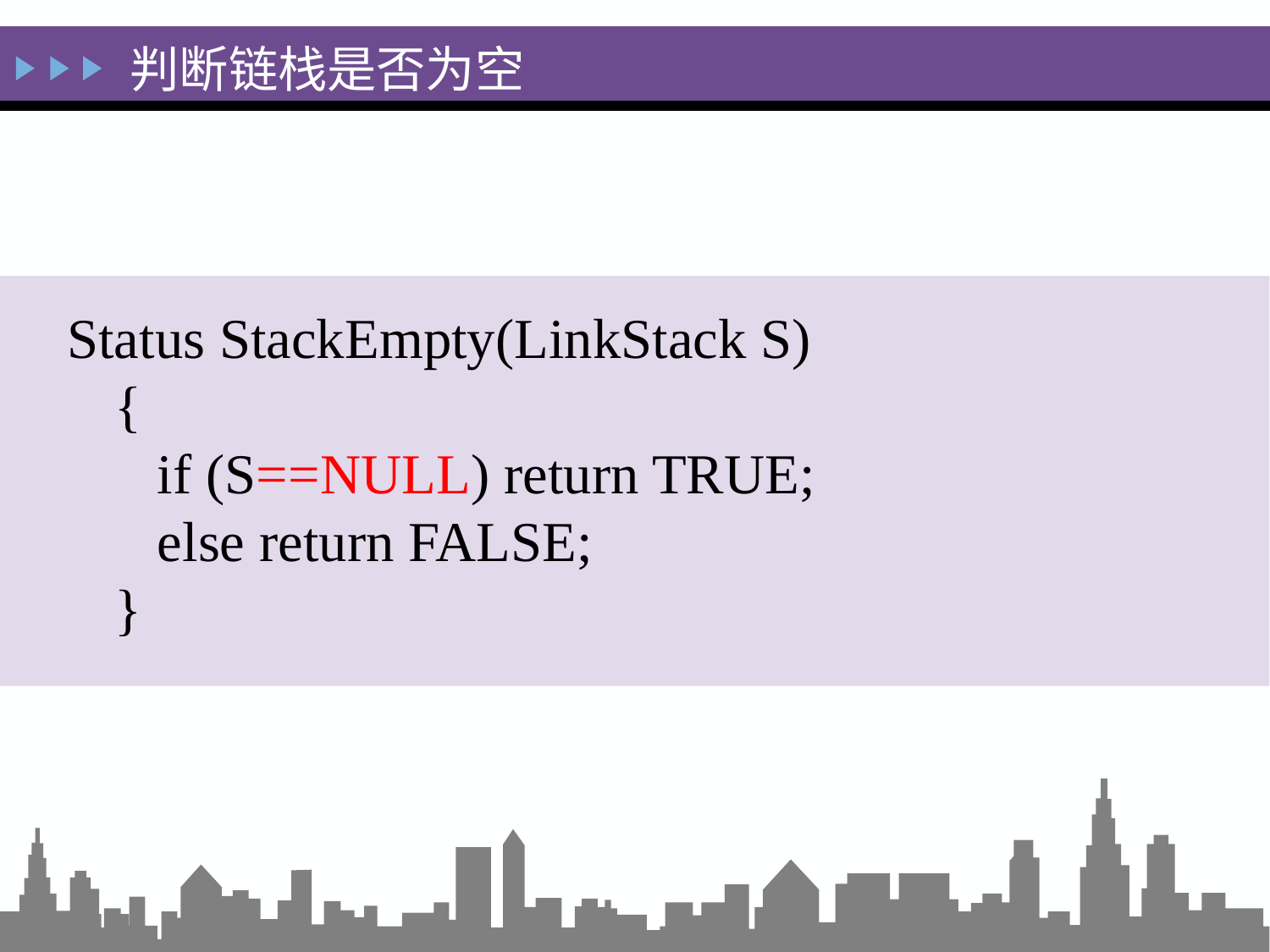

# 判断链栈是否为空

Status StackEmpty(LinkStack S)
{
   if (S==NULL) return TRUE;
   else return FALSE;
}